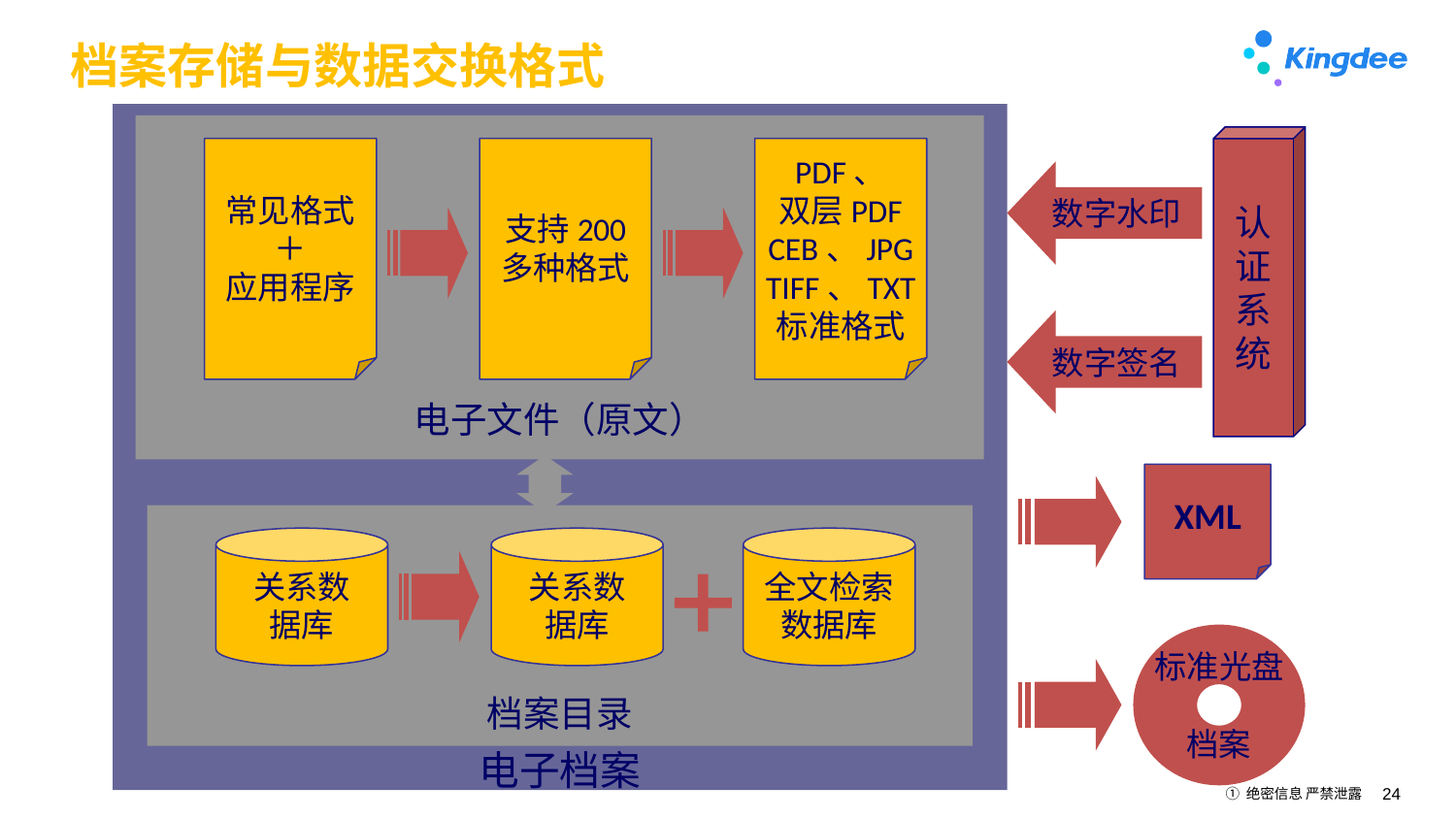

# 档案存储与数据交换格式

电子档案

电子文件（原文）
认
证
系
统
常见格式
＋
应用程序
支持200
多种格式
PDF、
双层PDF
CEB、JPG
TIFF、TXT
标准格式
数字水印

数字签名

XML

档案目录
关系数
据库
关系数
据库
全文检索
数据库

标准光盘

档案